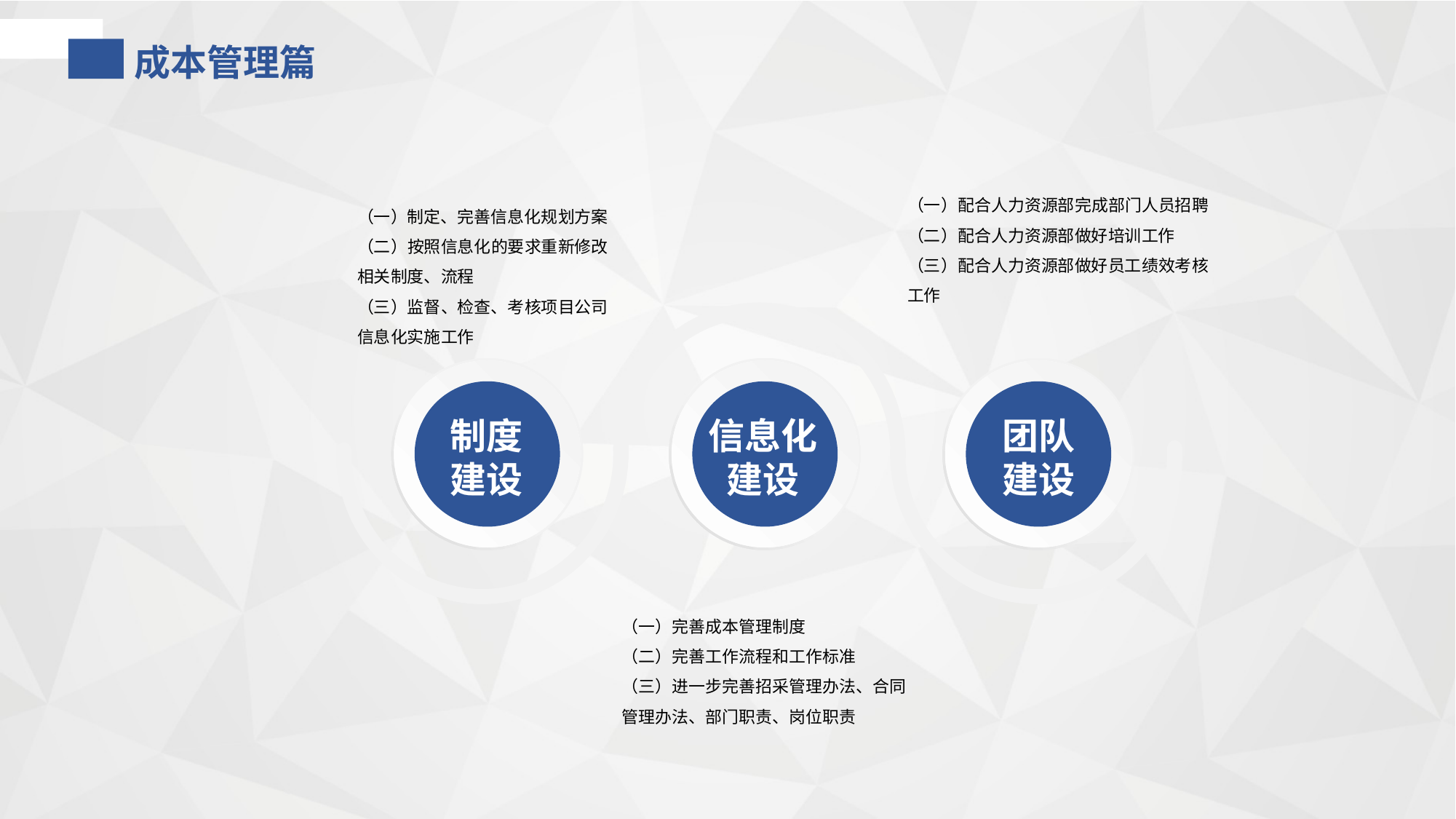

成本管理篇

（一）配合人力资源部完成部门人员招聘
（二）配合人力资源部做好培训工作
（三）配合人力资源部做好员工绩效考核工作

（一）制定、完善信息化规划方案
（二）按照信息化的要求重新修改相关制度、流程
（三）监督、检查、考核项目公司信息化实施工作

制度
建设

信息化建设

团队
建设
（一）完善成本管理制度
（二）完善工作流程和工作标准
（三）进一步完善招采管理办法、合同管理办法、部门职责、岗位职责